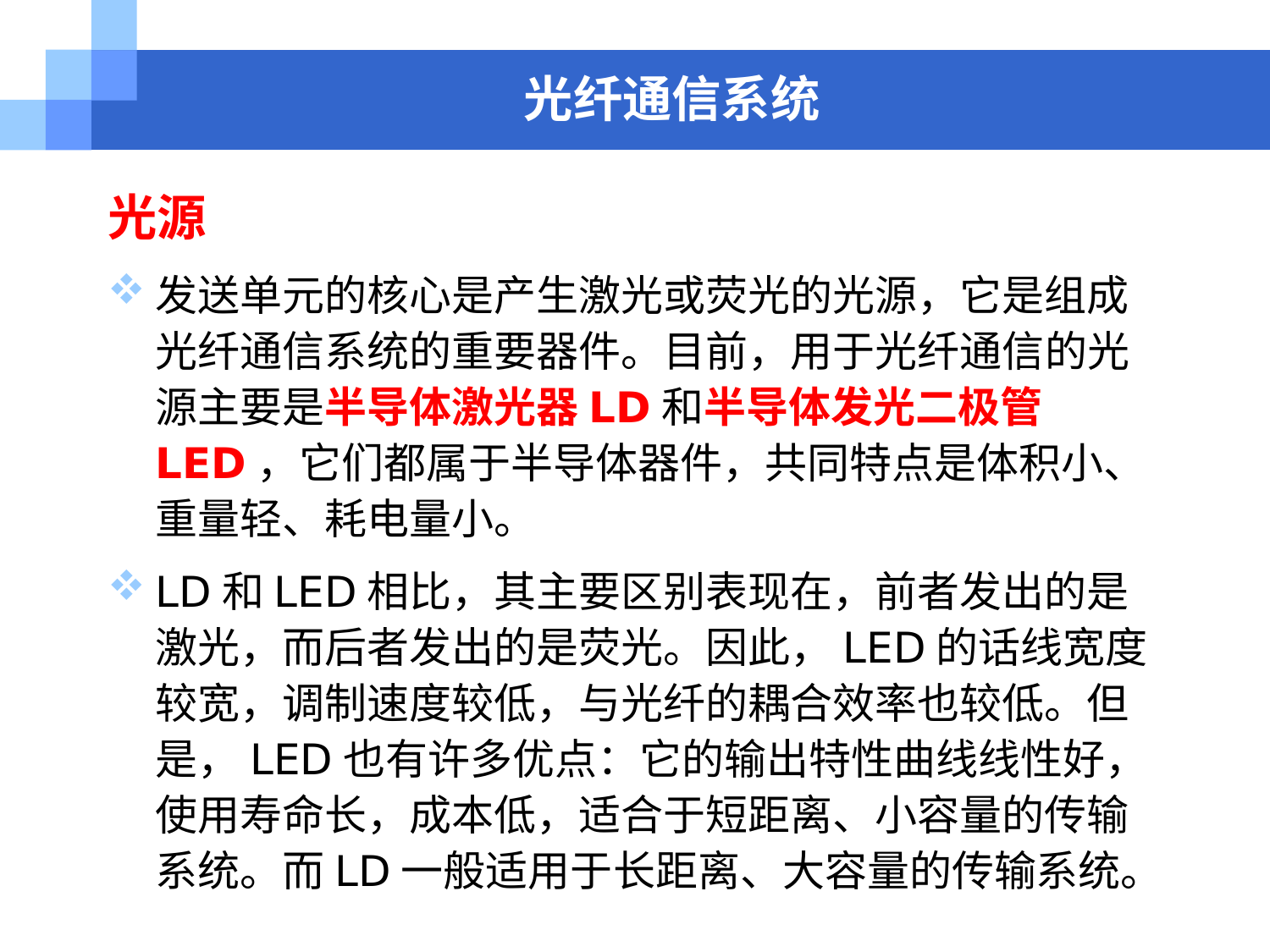

光纤通信系统
光源
发送单元的核心是产生激光或荧光的光源，它是组成光纤通信系统的重要器件。目前，用于光纤通信的光源主要是半导体激光器LD和半导体发光二极管LED，它们都属于半导体器件，共同特点是体积小、重量轻、耗电量小。
LD和LED相比，其主要区别表现在，前者发出的是激光，而后者发出的是荧光。因此，LED的话线宽度较宽，调制速度较低，与光纤的耦合效率也较低。但是，LED也有许多优点：它的输出特性曲线线性好，使用寿命长，成本低，适合于短距离、小容量的传输系统。而LD一般适用于长距离、大容量的传输系统。